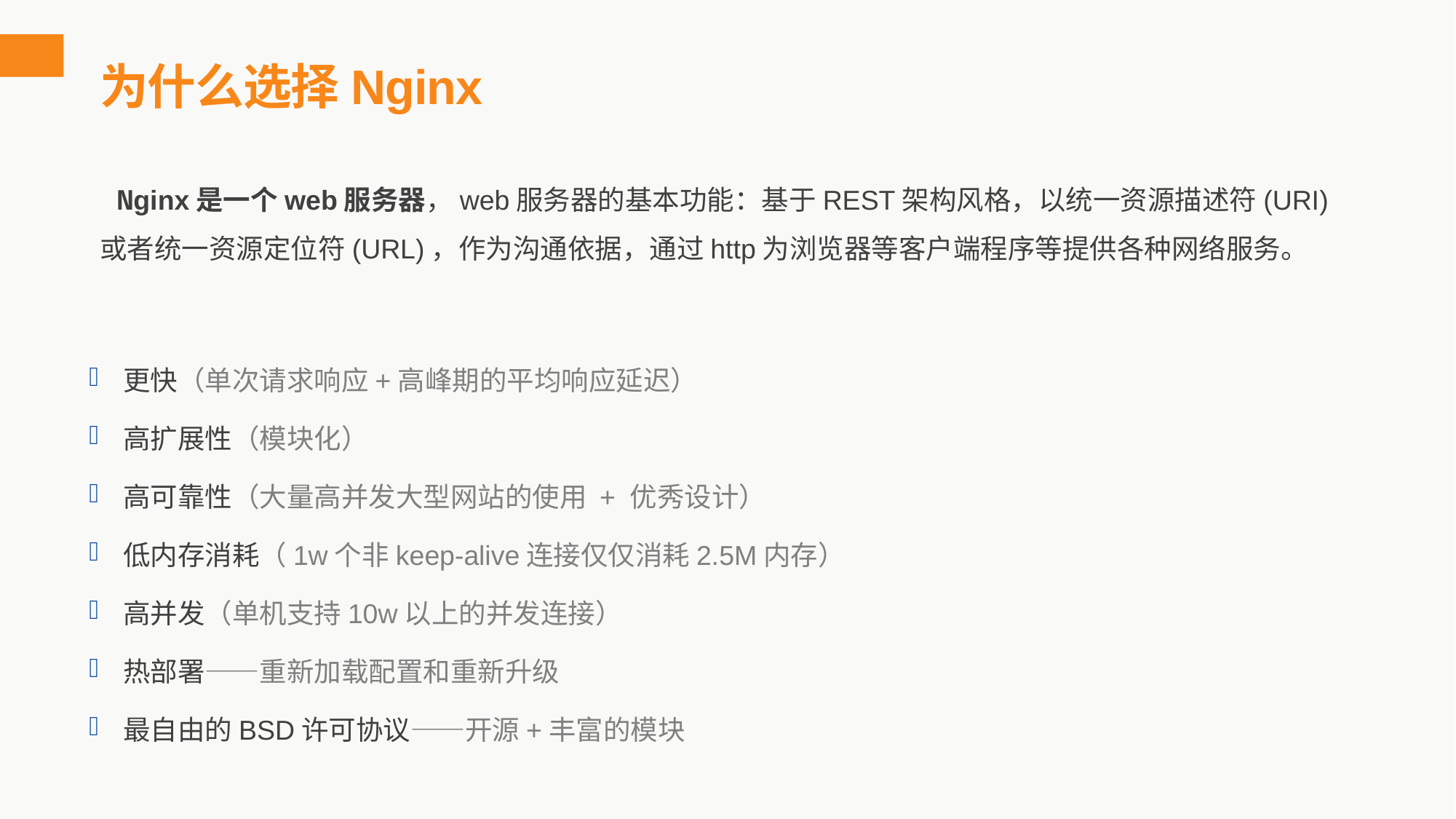

# 为什么选择Nginx
Nginx是一个web服务器，web服务器的基本功能：基于REST架构风格，以统一资源描述符(URI)或者统一资源定位符(URL)，作为沟通依据，通过http为浏览器等客户端程序等提供各种网络服务。

更快（单次请求响应+高峰期的平均响应延迟）
高扩展性（模块化）
高可靠性（大量高并发大型网站的使用 + 优秀设计）
低内存消耗（1w个非keep-alive连接仅仅消耗2.5M内存）
高并发（单机支持10w以上的并发连接）
热部署——重新加载配置和重新升级
最自由的BSD许可协议——开源+丰富的模块